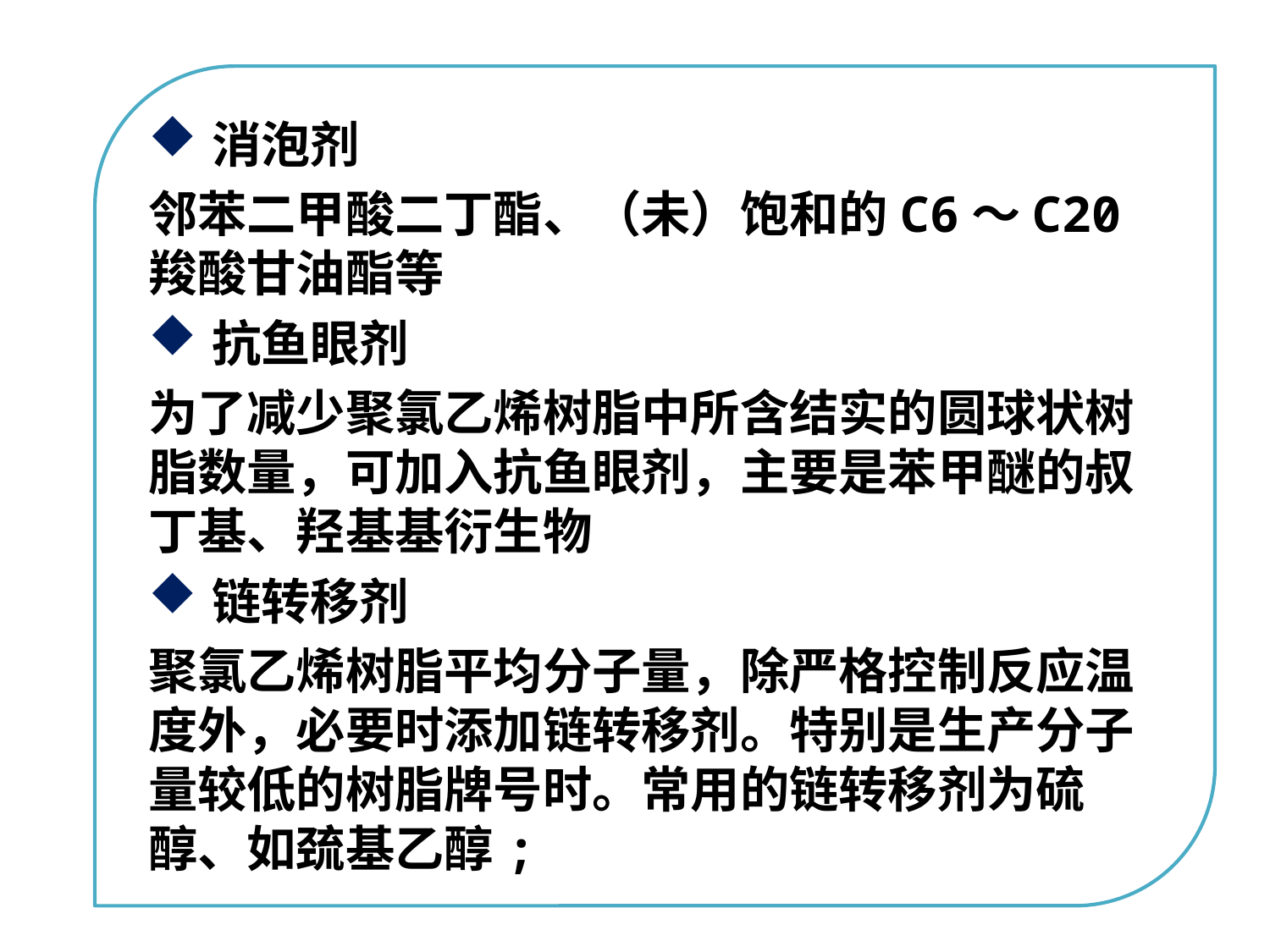

消泡剂
邻苯二甲酸二丁酯、（未）饱和的C6～C20羧酸甘油酯等
抗鱼眼剂
为了减少聚氯乙烯树脂中所含结实的圆球状树脂数量，可加入抗鱼眼剂，主要是苯甲醚的叔丁基、羟基基衍生物
链转移剂
聚氯乙烯树脂平均分子量，除严格控制反应温度外，必要时添加链转移剂。特别是生产分子量较低的树脂牌号时。常用的链转移剂为硫醇、如巯基乙醇;
点击添加文本
点击添加文本
点击添加文本
点击添加文本